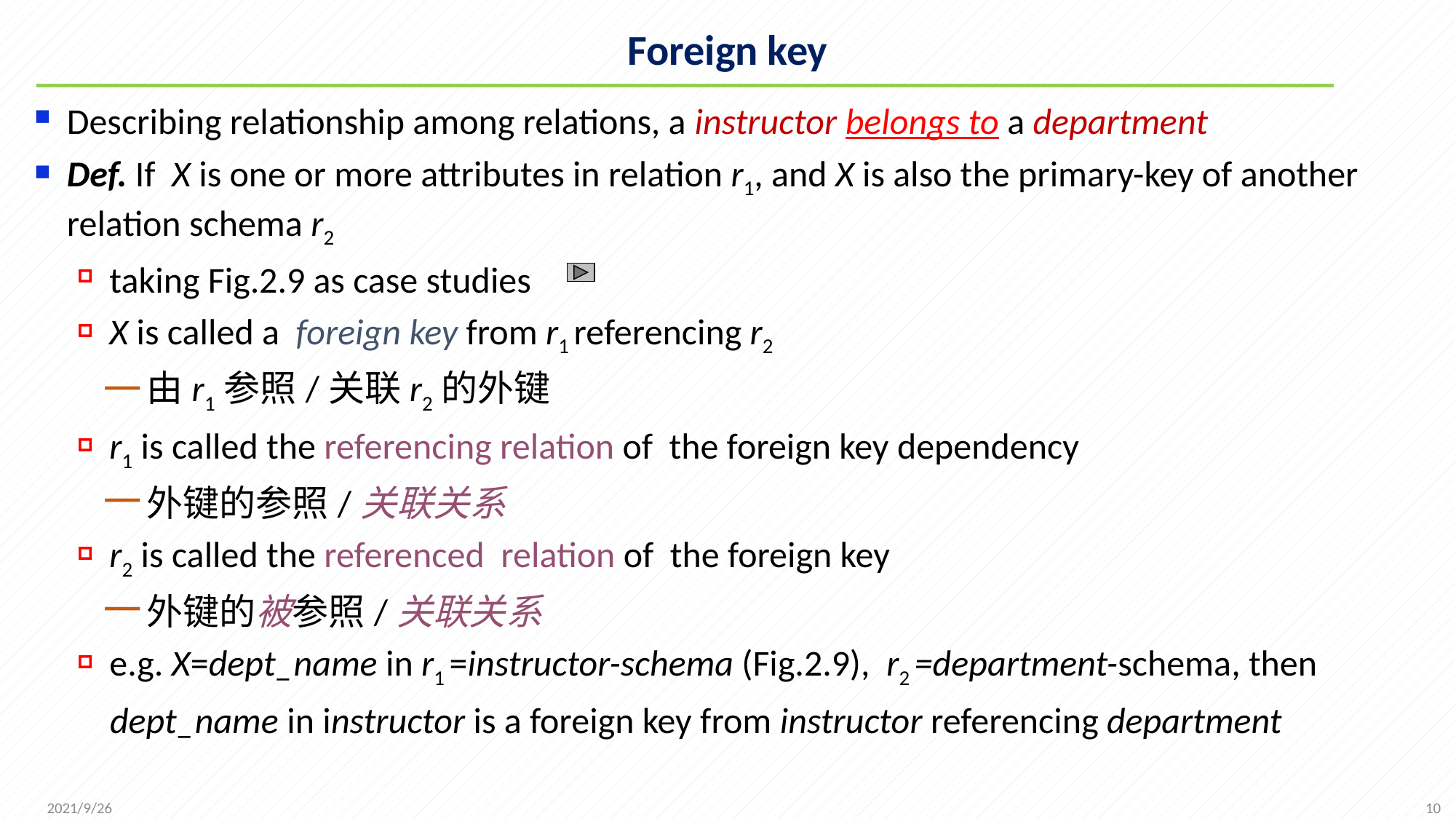

# Foreign key
Describing relationship among relations, a instructor belongs to a department
Def. If  X is one or more attributes in relation r1, and X is also the primary-key of another relation schema r2
taking Fig.2.9 as case studies
X is called a  foreign key from r1 referencing r2
由r1参照/关联r2的外键
r1 is called the referencing relation of  the foreign key dependency
外键的参照/关联关系
r2 is called the referenced  relation of  the foreign key
外键的被参照/关联关系
e.g. X=dept_name in r1 =instructor-schema (Fig.2.9),  r2 =department-schema, then
    dept_name in instructor is a foreign key from instructor referencing department

10
2021/9/26